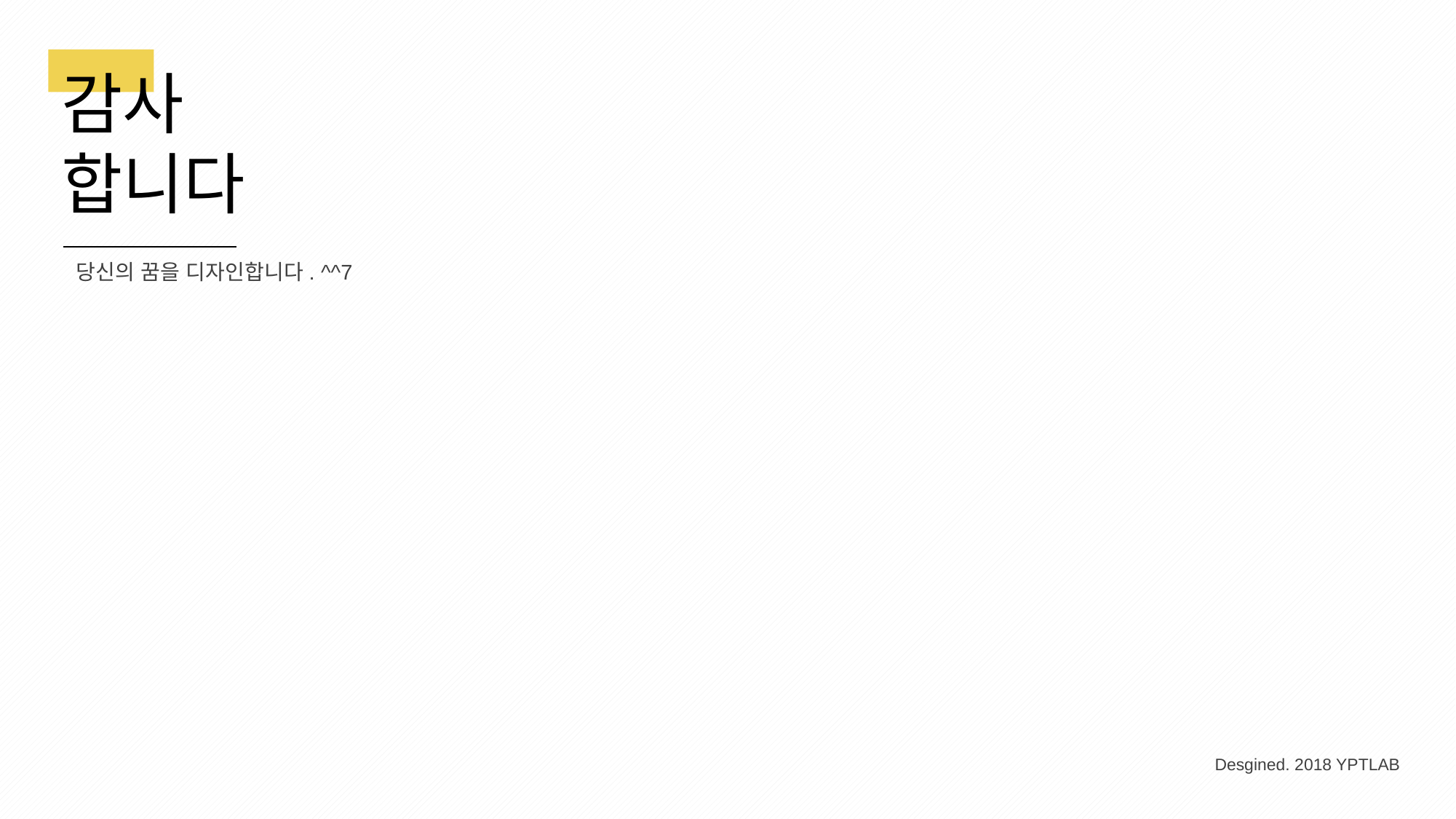

감사
합니다
당신의 꿈을 디자인합니다. ^^7
Desgined. 2018 YPTLAB